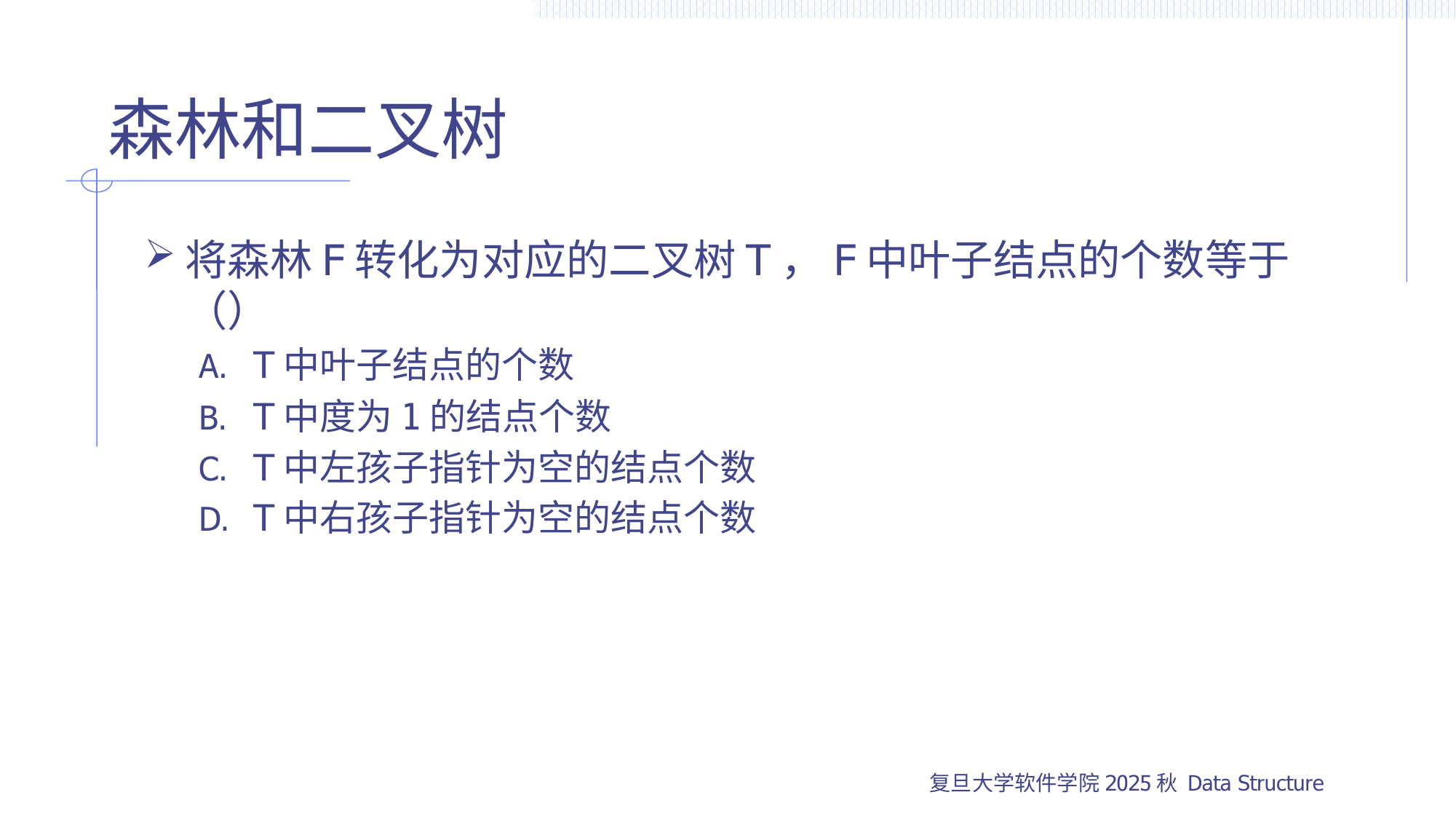

# 森林和二叉树
将森林F转化为对应的二叉树T，F中叶子结点的个数等于（）
T中叶子结点的个数
T中度为1的结点个数
T中左孩子指针为空的结点个数
T中右孩子指针为空的结点个数